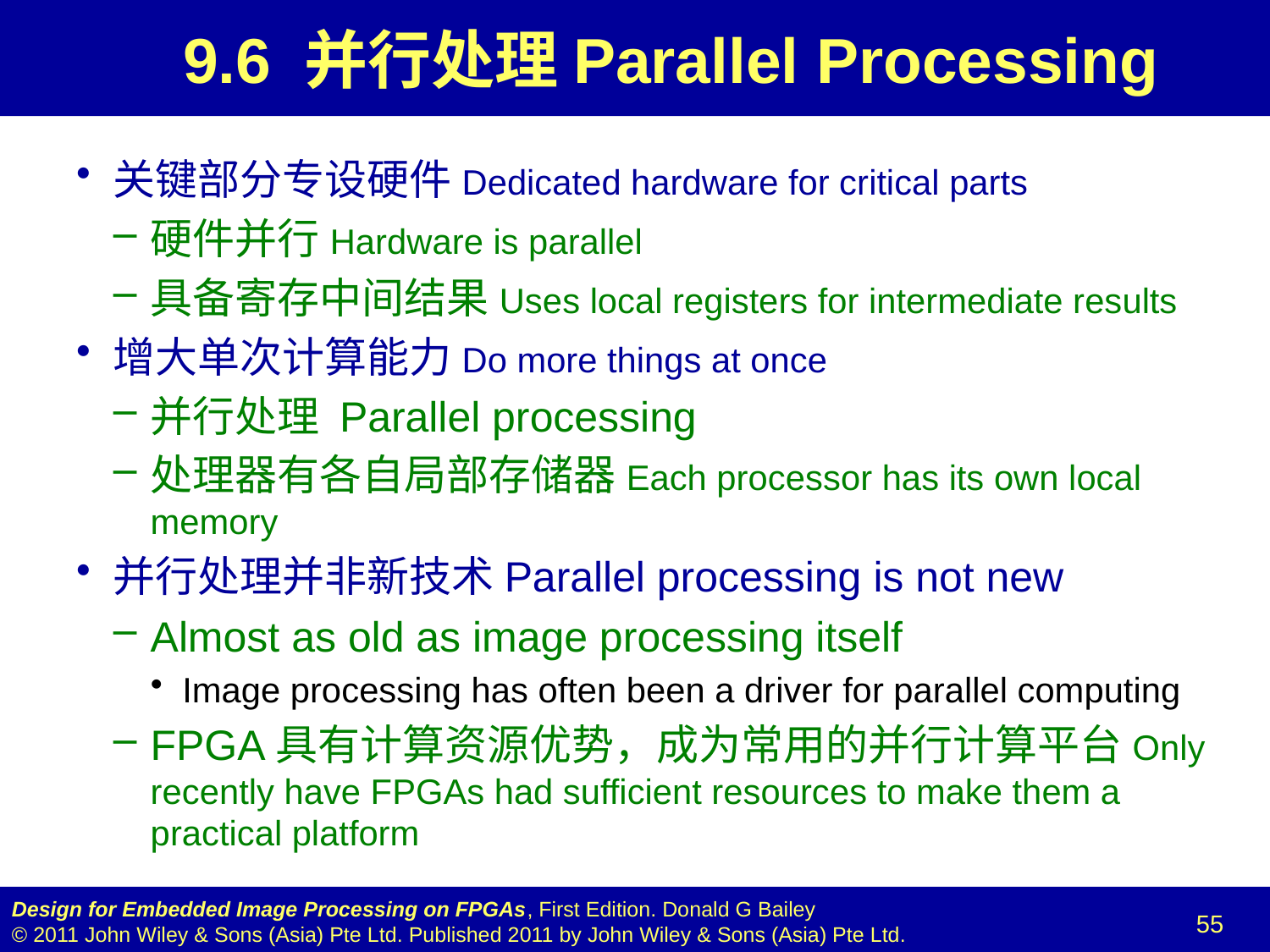

# 9.6 并行处理Parallel Processing
关键部分专设硬件Dedicated hardware for critical parts
硬件并行Hardware is parallel
具备寄存中间结果Uses local registers for intermediate results
增大单次计算能力Do more things at once
并行处理 Parallel processing
处理器有各自局部存储器Each processor has its own local memory
并行处理并非新技术Parallel processing is not new
Almost as old as image processing itself
Image processing has often been a driver for parallel computing
FPGA具有计算资源优势，成为常用的并行计算平台Only recently have FPGAs had sufficient resources to make them a practical platform
55